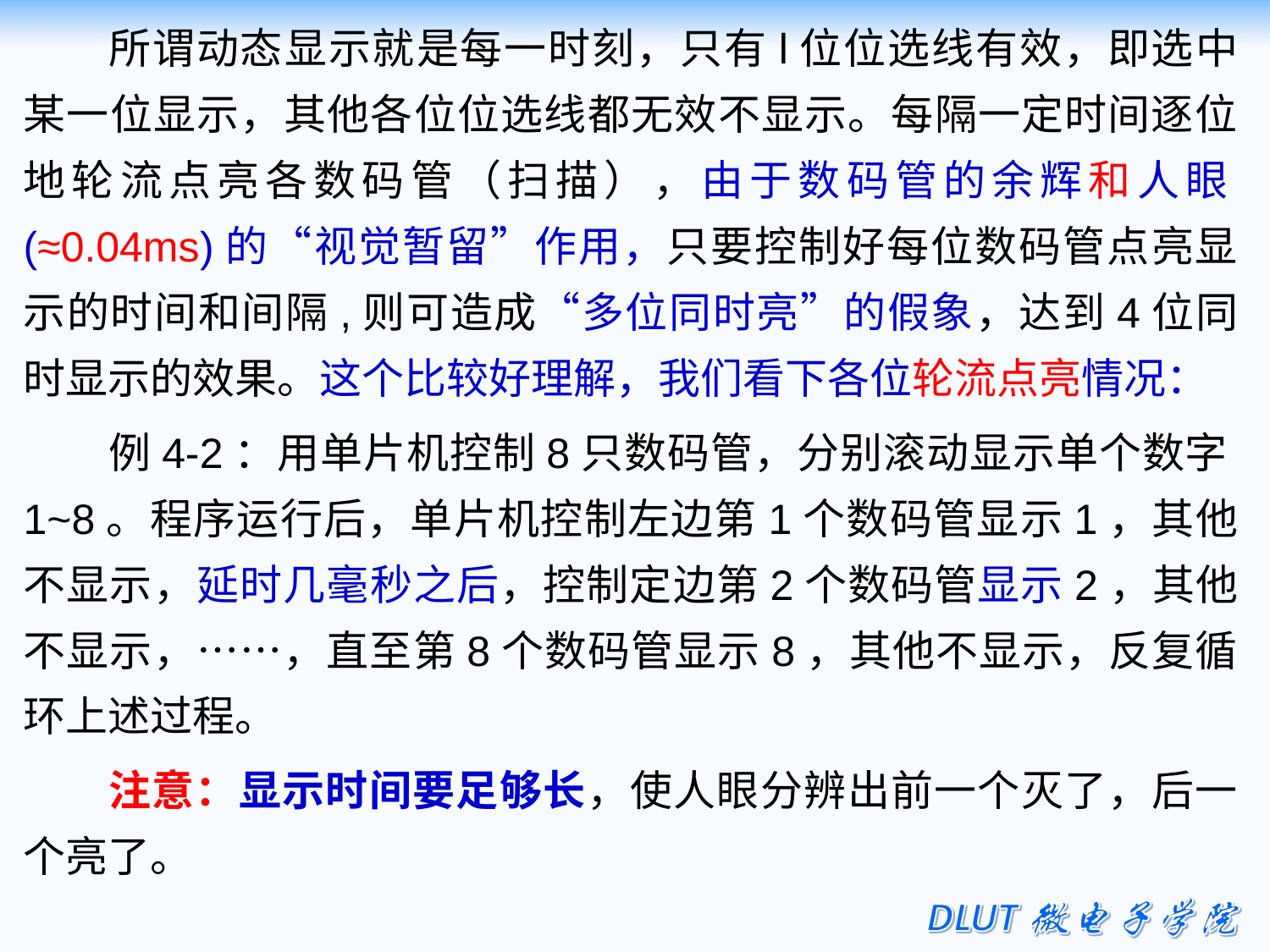

所谓动态显示就是每一时刻，只有l位位选线有效，即选中某一位显示，其他各位位选线都无效不显示。每隔一定时间逐位地轮流点亮各数码管（扫描），由于数码管的余辉和人眼(≈0.04ms)的“视觉暂留”作用，只要控制好每位数码管点亮显示的时间和间隔,则可造成“多位同时亮”的假象，达到4位同时显示的效果。这个比较好理解，我们看下各位轮流点亮情况：
例4-2：用单片机控制8只数码管，分别滚动显示单个数字1~8。程序运行后，单片机控制左边第1个数码管显示1，其他不显示，延时几毫秒之后，控制定边第2个数码管显示2，其他不显示，……，直至第8个数码管显示8，其他不显示，反复循环上述过程。
注意：显示时间要足够长，使人眼分辨出前一个灭了，后一个亮了。